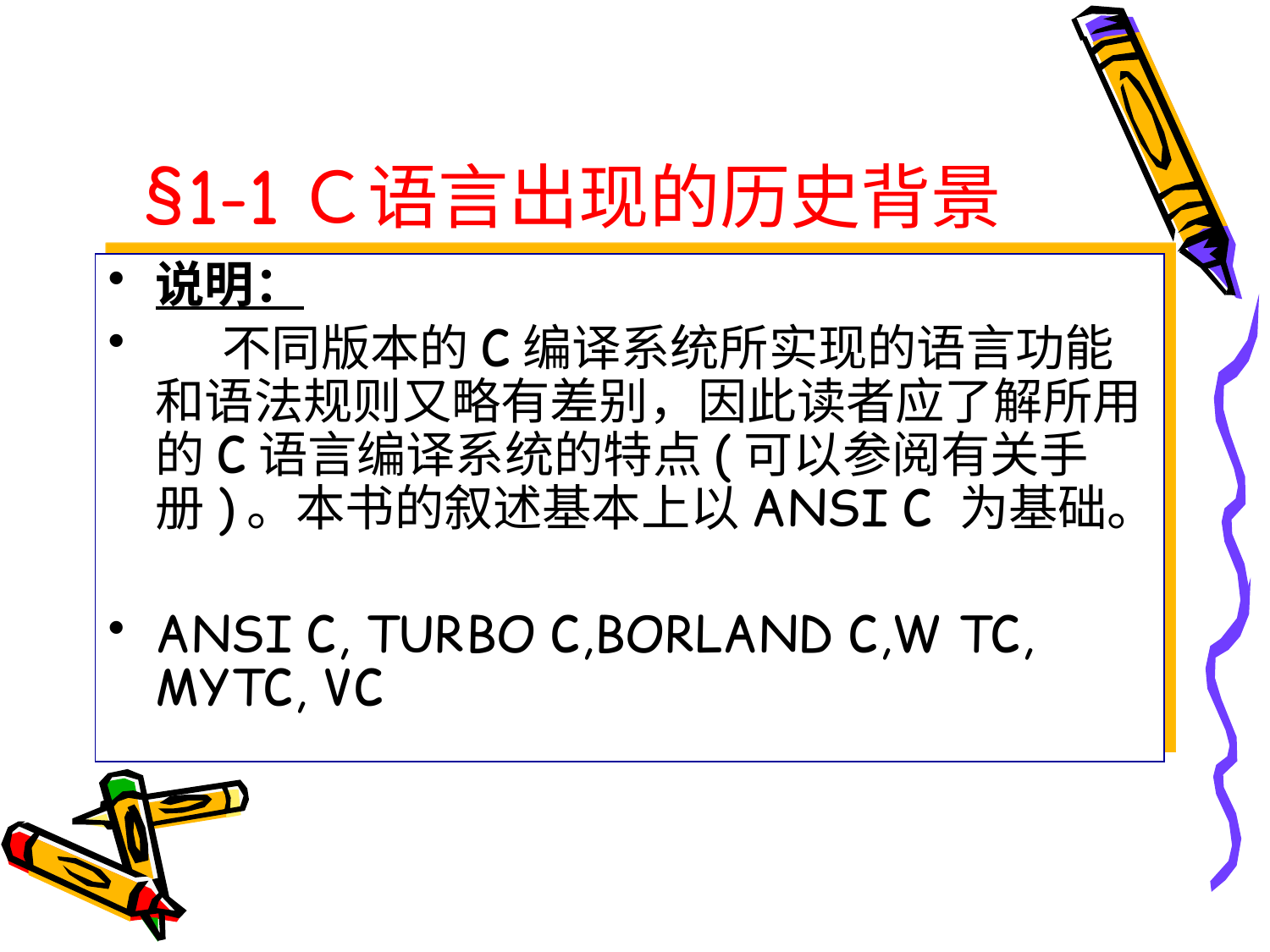

# §1-1Ｃ语言出现的历史背景
说明：
     不同版本的C编译系统所实现的语言功能和语法规则又略有差别，因此读者应了解所用的C语言编译系统的特点(可以参阅有关手册)。本书的叙述基本上以ANSI C 为基础。

ANSI C, TURBO C,BORLAND C,W TC, MYTC, VC